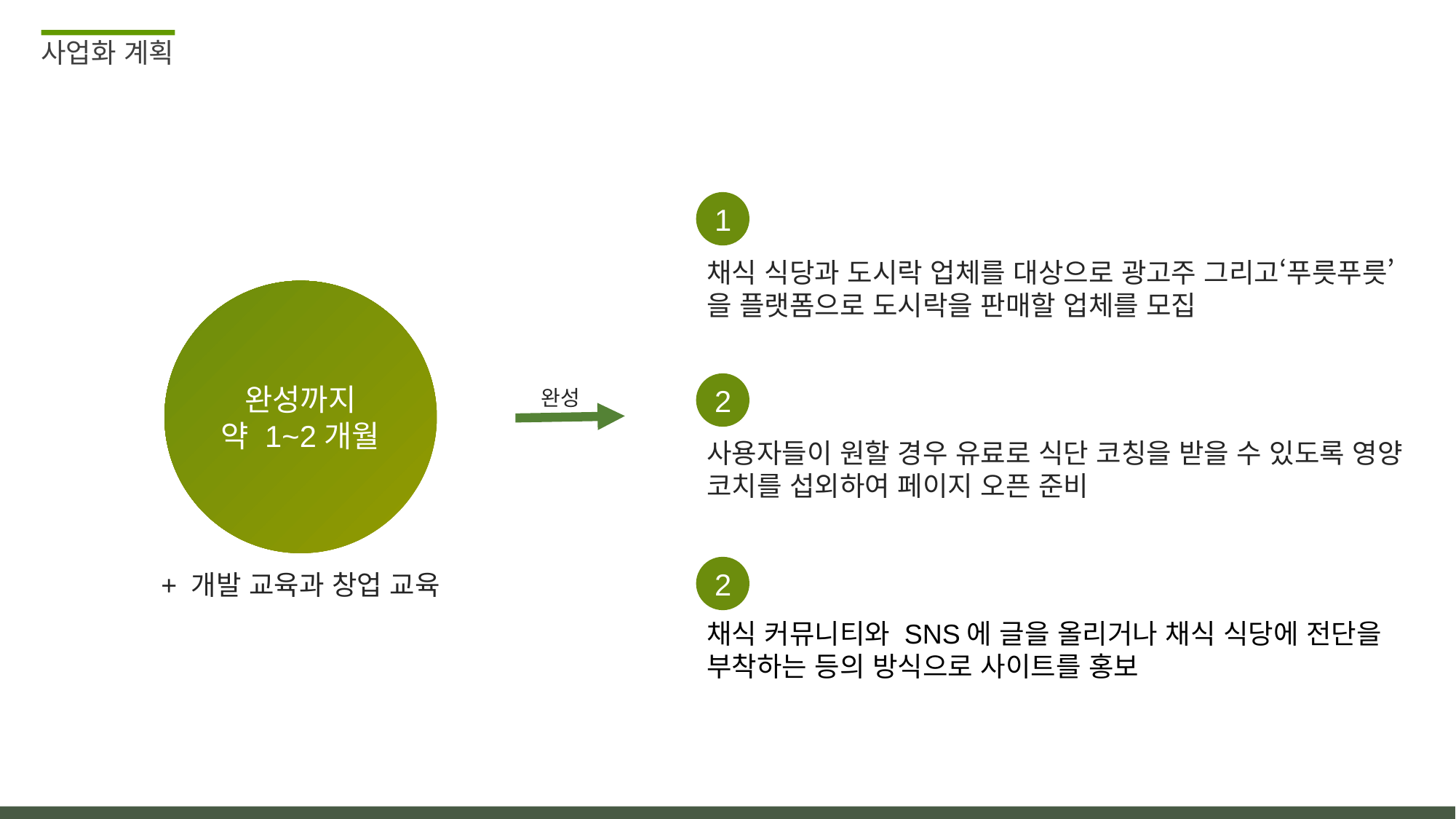

사업화 계획
1
채식 식당과 도시락 업체를 대상으로 광고주 그리고‘푸릇푸릇’을 플랫폼으로 도시락을 판매할 업체를 모집
2
사용자들이 원할 경우 유료로 식단 코칭을 받을 수 있도록 영양 코치를 섭외하여 페이지 오픈 준비
2
채식 커뮤니티와 SNS에 글을 올리거나 채식 식당에 전단을 부착하는 등의 방식으로 사이트를 홍보
완성까지
약 1~2개월
완성
+ 개발 교육과 창업 교육